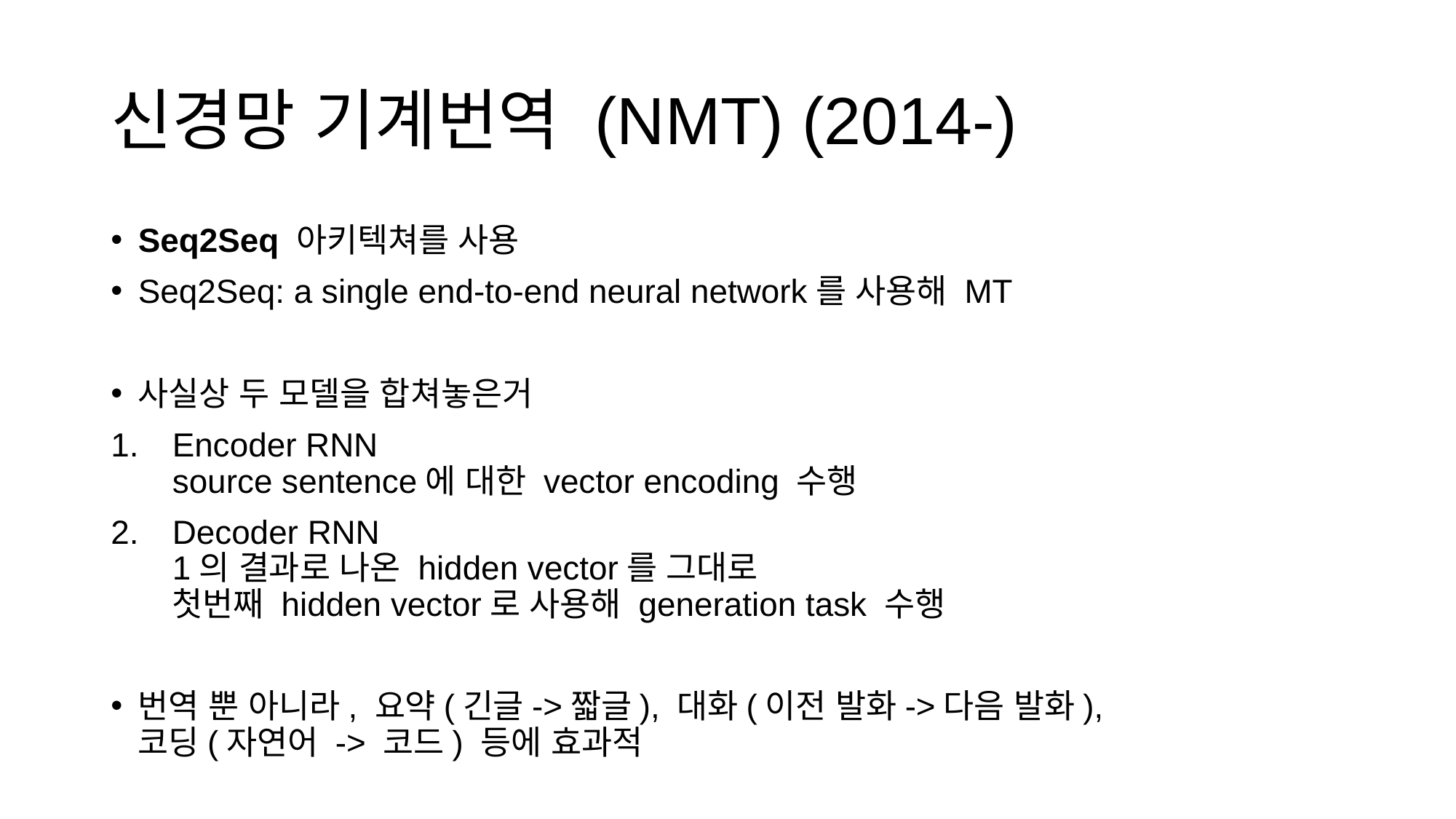

# 신경망 기계번역 (NMT) (2014-)
Seq2Seq 아키텍쳐를 사용
Seq2Seq: a single end-to-end neural network를 사용해 MT

사실상 두 모델을 합쳐놓은거
Encoder RNN
source sentence에 대한 vector encoding 수행
Decoder RNN
1의 결과로 나온 hidden vector를 그대로
첫번째 hidden vector로 사용해 generation task 수행

번역 뿐 아니라, 요약(긴글->짧글), 대화(이전 발화->다음 발화),
코딩(자연어 -> 코드) 등에 효과적